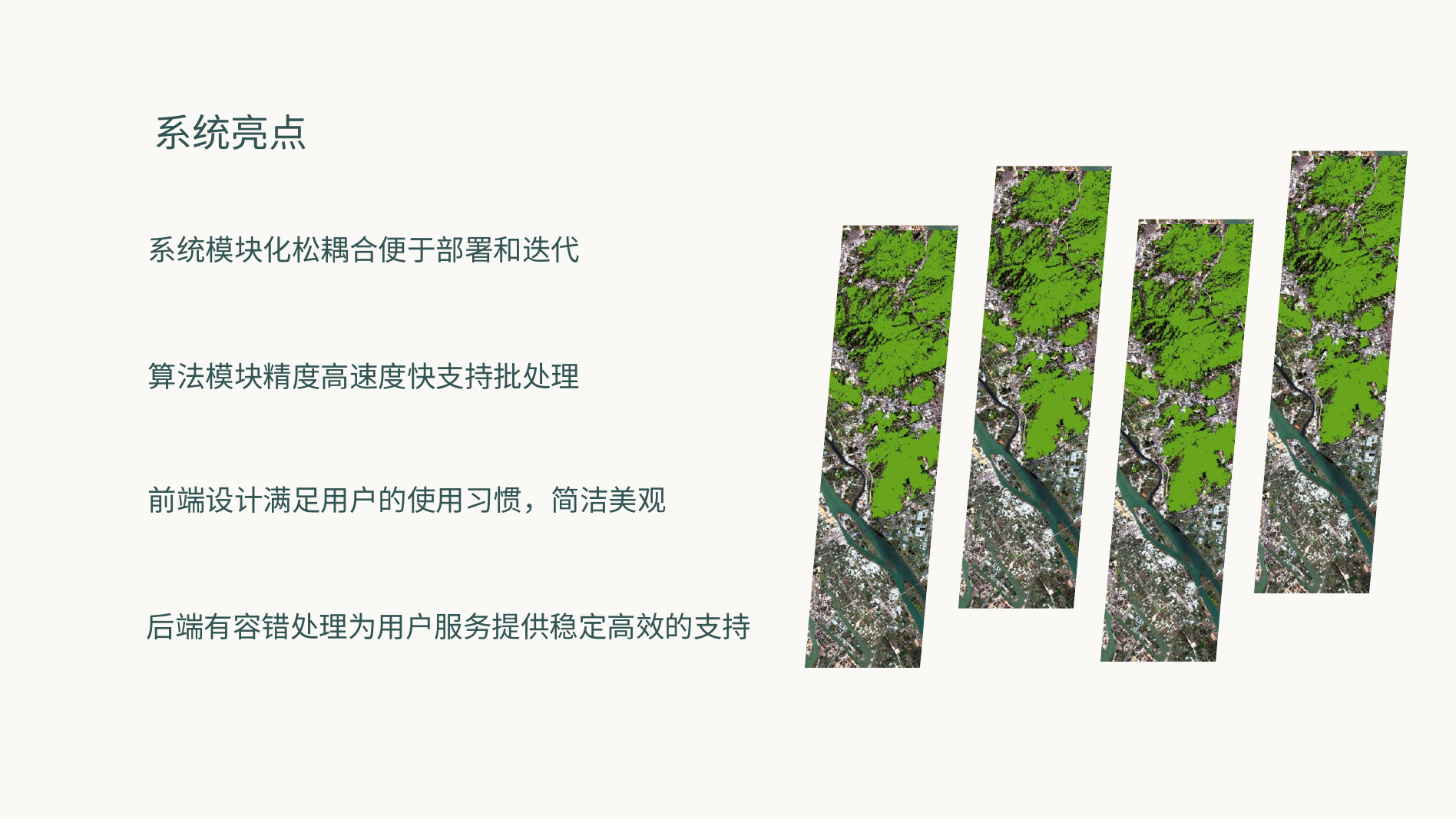

系统亮点

系统模块化松耦合便于部署和迭代
算法模块精度高速度快支持批处理
前端设计满足用户的使用习惯，简洁美观
后端有容错处理为用户服务提供稳定高效的支持